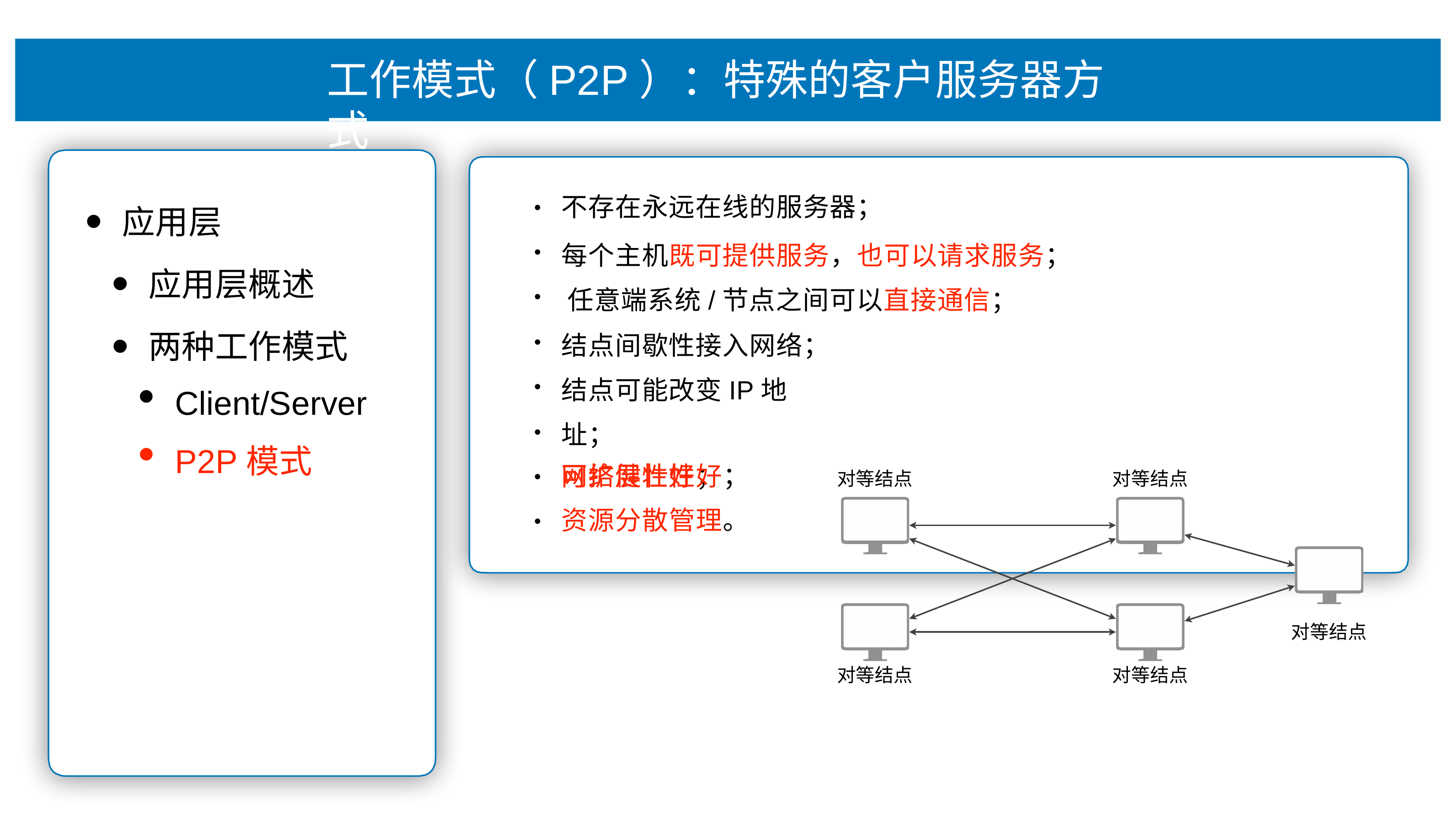

# ⼯作模式（P2P）：特殊的客户服务器⽅式

不存在永远在线的服务器；
每个主机既可提供服务，也可以请求服务；  任意端系统/节点之间可以直接通信；
结点间歇性接⼊⽹络； 结点可能改变IP地址；
可扩展性好；
•
应⽤层
应⽤层概述
两种⼯作模式
Client/Server
P2P模式
•
•
•
•
•
⽹络健壮性好； 资源分散管理。
•
对等结点
对等结点

•

对等结点

对等结点
对等结点